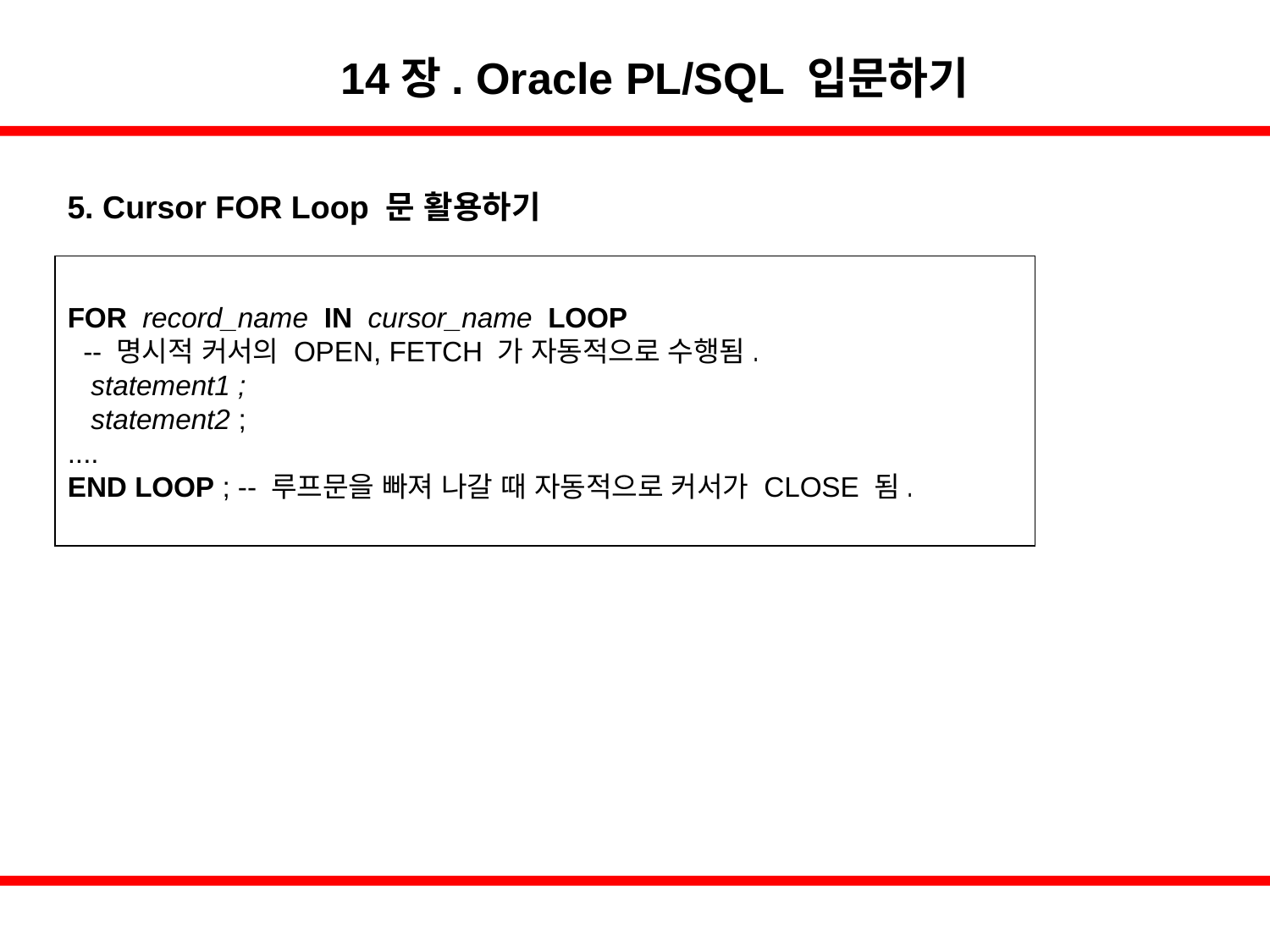

14장. Oracle PL/SQL 입문하기

5. Cursor FOR Loop 문 활용하기
FOR  record_name  IN  cursor_name  LOOP
  -- 명시적 커서의 OPEN, FETCH 가 자동적으로 수행됨.
   statement1 ;
   statement2 ;
....
END LOOP ; -- 루프문을 빠져 나갈 때 자동적으로 커서가 CLOSE 됨.